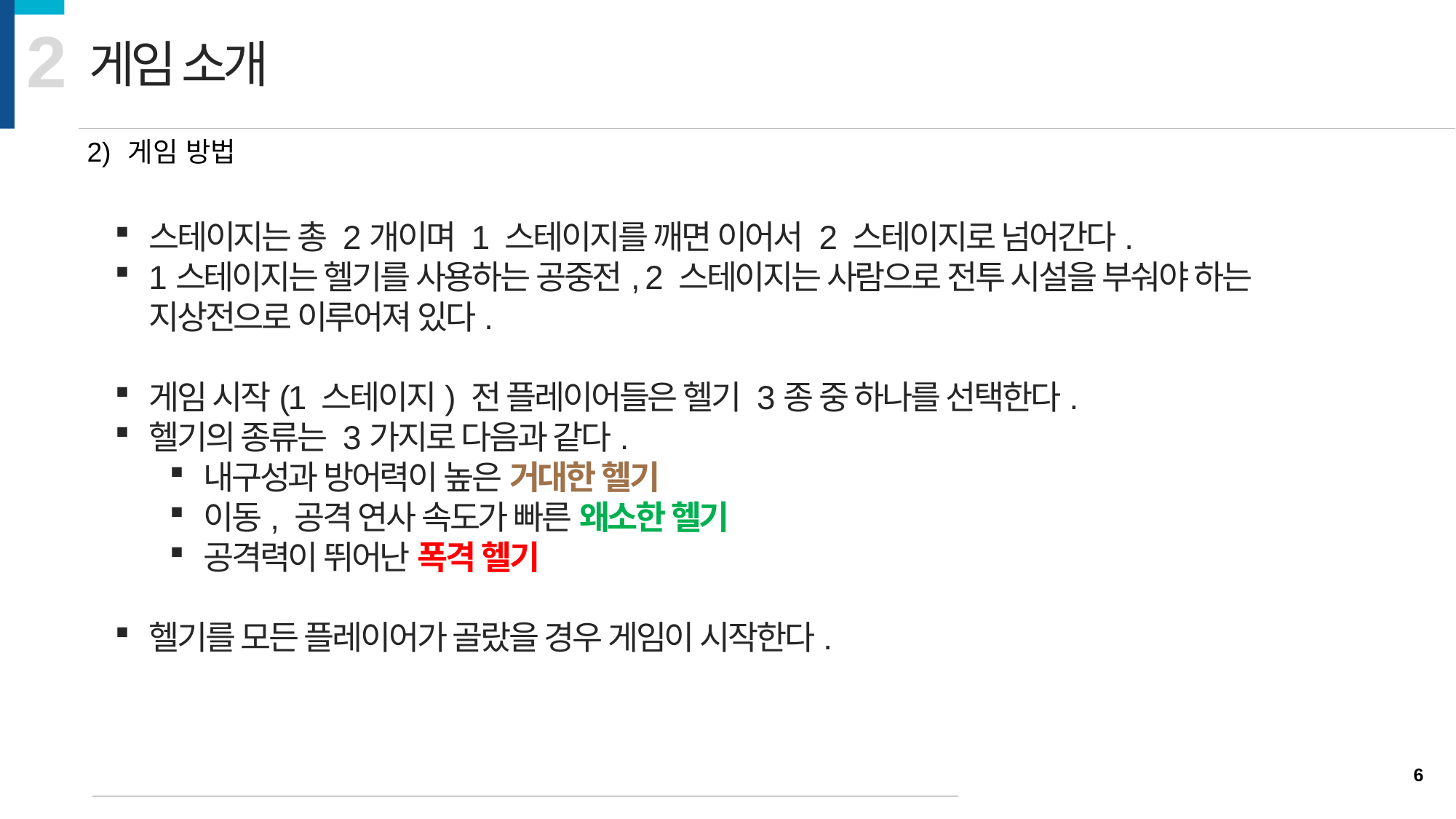

2
게임 소개
게임 방법
스테이지는 총 2개이며 1 스테이지를 깨면 이어서 2 스테이지로 넘어간다.
1스테이지는 헬기를 사용하는 공중전, 2 스테이지는 사람으로 전투 시설을 부숴야 하는
지상전으로 이루어져 있다.

게임 시작(1 스테이지) 전 플레이어들은 헬기 3종 중 하나를 선택한다.
헬기의 종류는 3가지로 다음과 같다.
내구성과 방어력이 높은 거대한 헬기
이동, 공격 연사 속도가 빠른 왜소한 헬기
공격력이 뛰어난 폭격 헬기

헬기를 모든 플레이어가 골랐을 경우 게임이 시작한다.
<그림 1> 비행 화면 예시
6